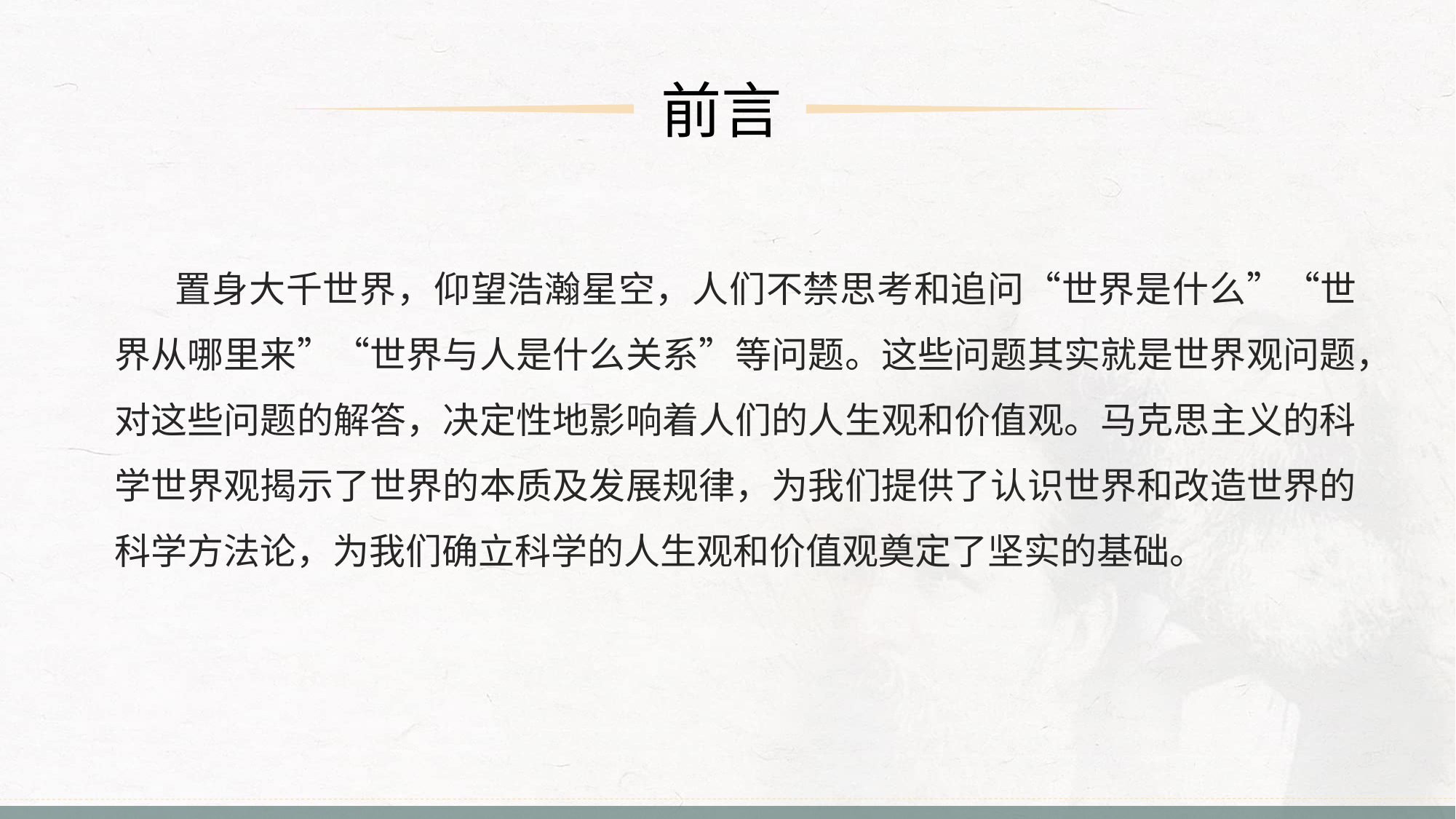

前言

置身大千世界，仰望浩瀚星空，人们不禁思考和追问“世界是什么”“世界从哪里来”“世界与人是什么关系”等问题。这些问题其实就是世界观问题，对这些问题的解答，决定性地影响着人们的人生观和价值观。马克思主义的科学世界观揭示了世界的本质及发展规律，为我们提供了认识世界和改造世界的科学方法论，为我们确立科学的人生观和价值观奠定了坚实的基础。